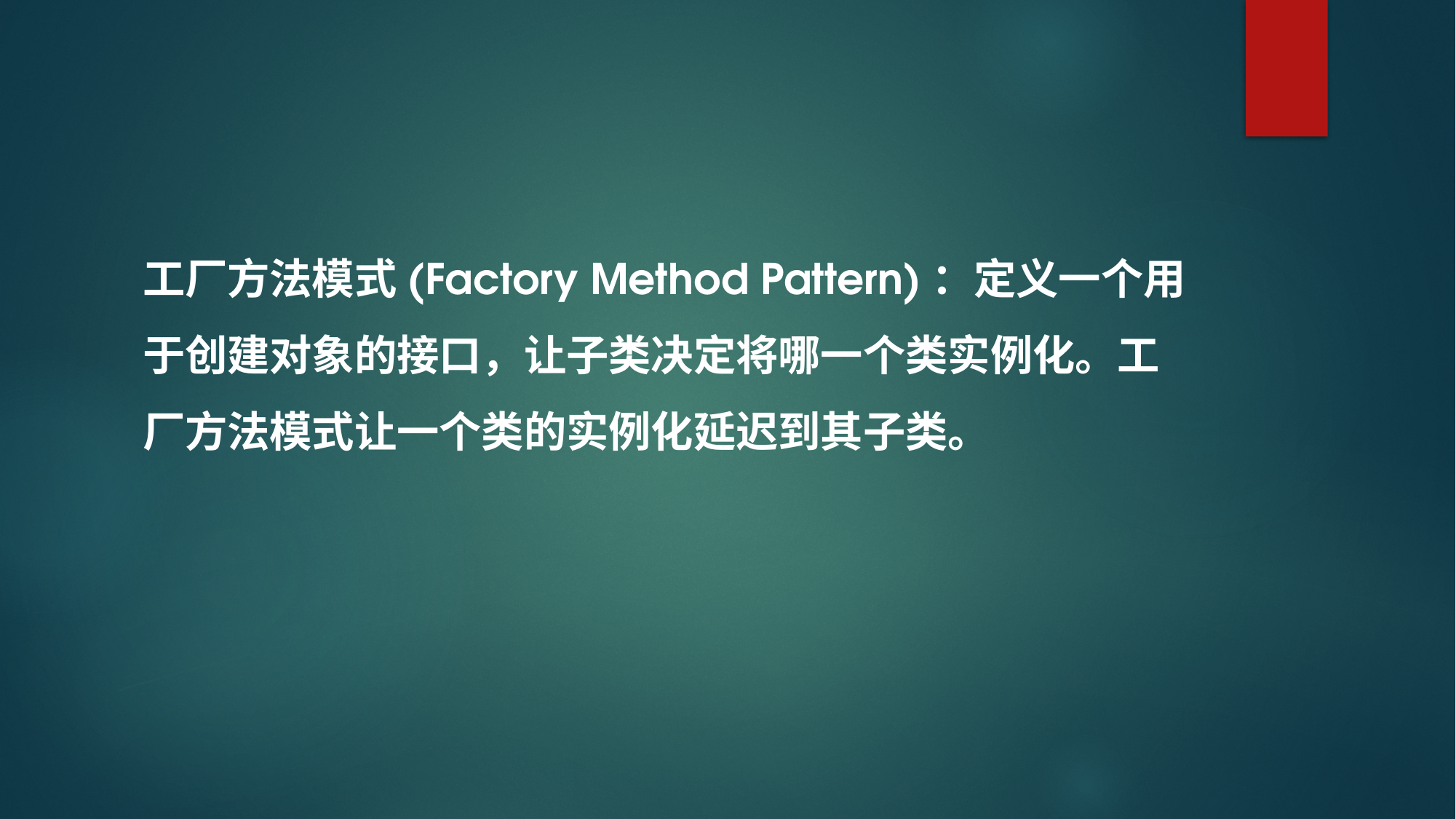

工厂方法模式(Factory Method Pattern)：定义一个用于创建对象的接口，让子类决定将哪一个类实例化。工厂方法模式让一个类的实例化延迟到其子类。